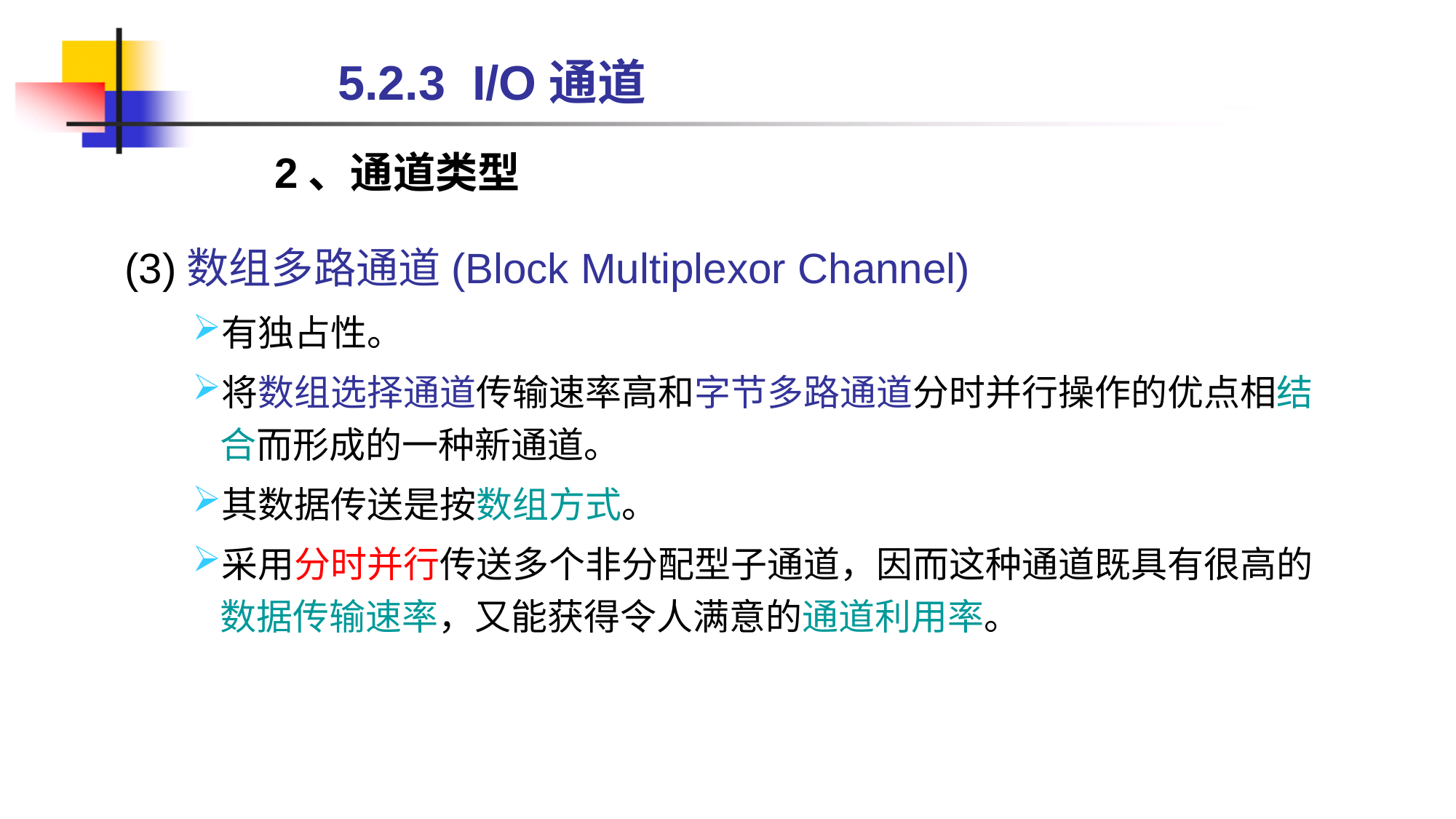

5.2.3  I/O通道
2、通道类型
	(3)数组多路通道(Block Multiplexor Channel)
有独占性。
将数组选择通道传输速率高和字节多路通道分时并行操作的优点相结合而形成的一种新通道。
其数据传送是按数组方式。
采用分时并行传送多个非分配型子通道，因而这种通道既具有很高的数据传输速率，又能获得令人满意的通道利用率。
31